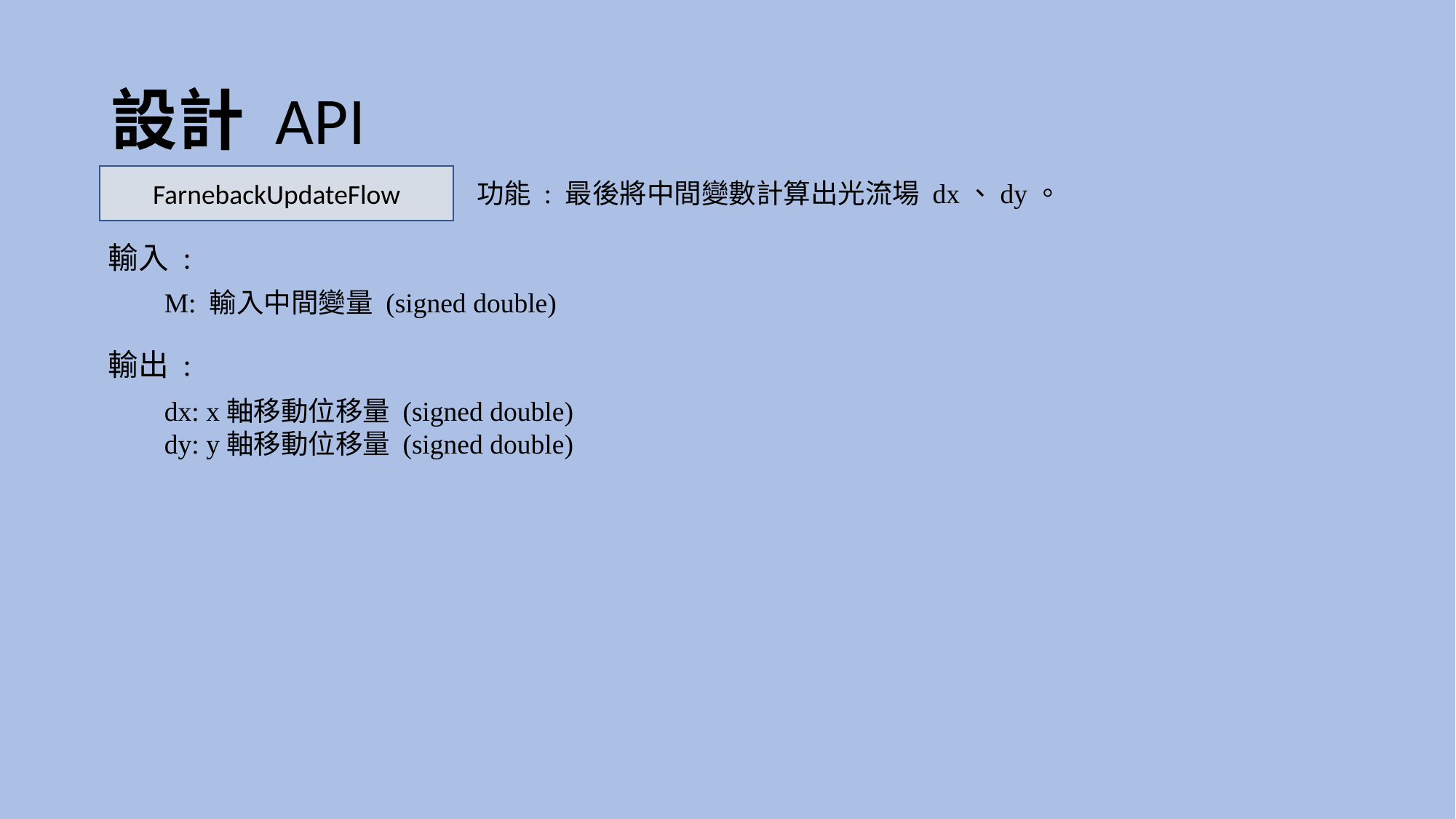

# 設計 API
FarnebackUpdateFlow
功能 : 最後將中間變數計算出光流場 dx、dy。
輸入 :
M: 輸入中間變量 (signed double)
輸出 :
dx: x軸移動位移量 (signed double)
dy: y軸移動位移量 (signed double)